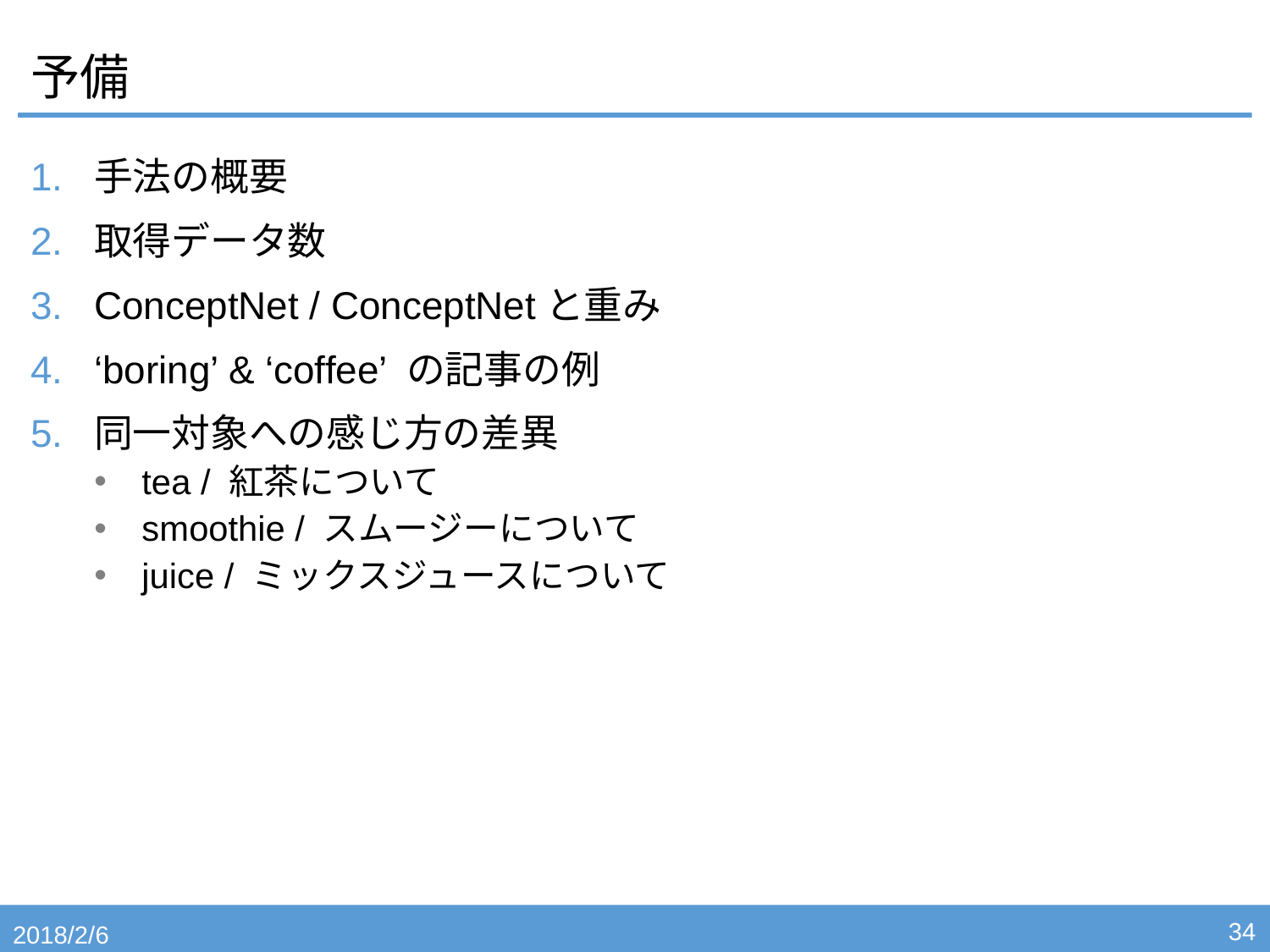

# 予備
手法の概要
取得データ数
ConceptNet / ConceptNetと重み
‘boring’ & ‘coffee’ の記事の例
同一対象への感じ方の差異
tea / 紅茶について
smoothie / スムージーについて
juice / ミックスジュースについて

2018/2/6
34